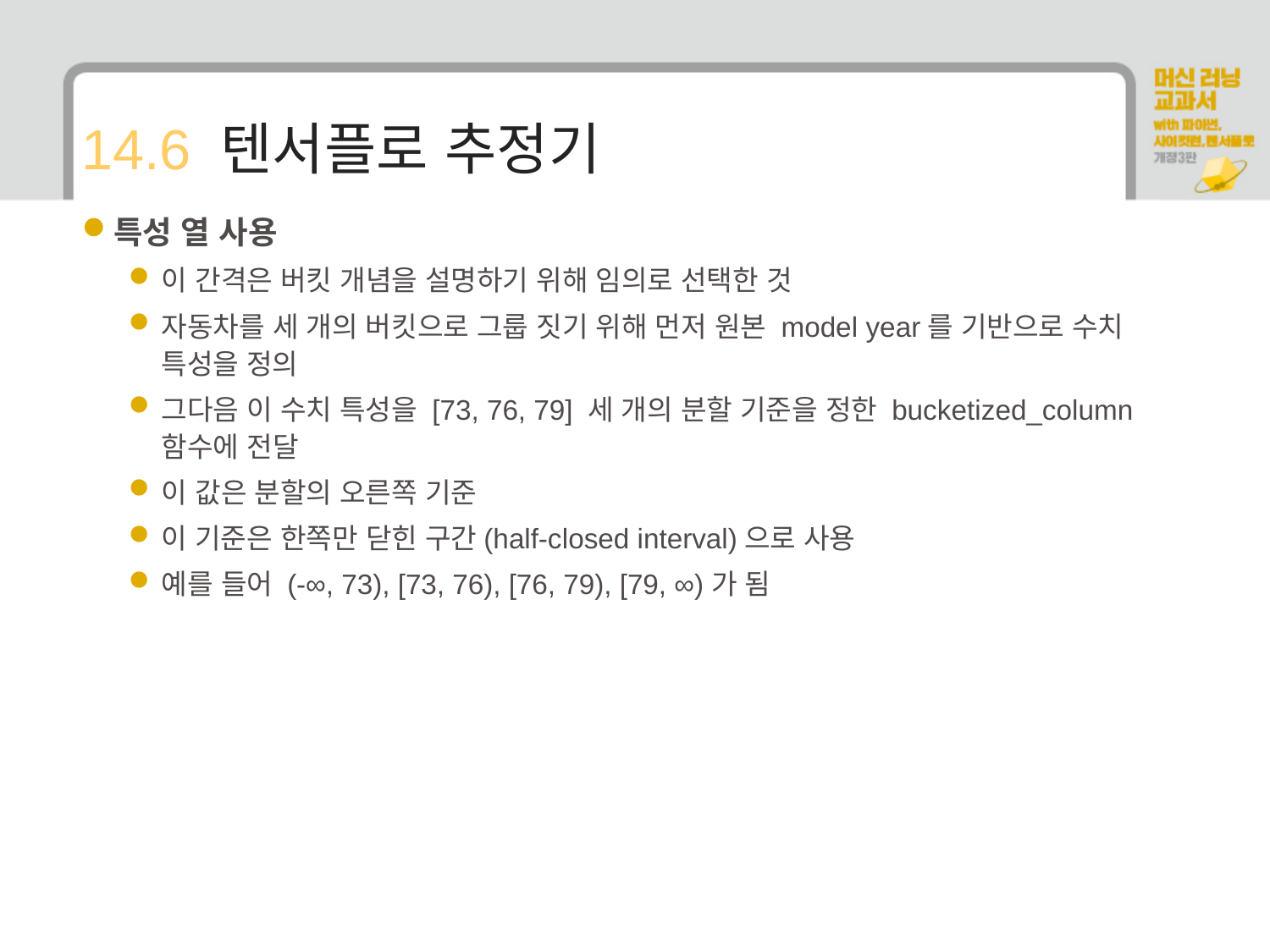

# 14.6 텐서플로 추정기
특성 열 사용
이 간격은 버킷 개념을 설명하기 위해 임의로 선택한 것
자동차를 세 개의 버킷으로 그룹 짓기 위해 먼저 원본 model year를 기반으로 수치 특성을 정의
그다음 이 수치 특성을 [73, 76, 79] 세 개의 분할 기준을 정한 bucketized_column 함수에 전달
이 값은 분할의 오른쪽 기준
이 기준은 한쪽만 닫힌 구간(half-closed interval)으로 사용
예를 들어 (-∞, 73), [73, 76), [76, 79), [79, ∞)가 됨